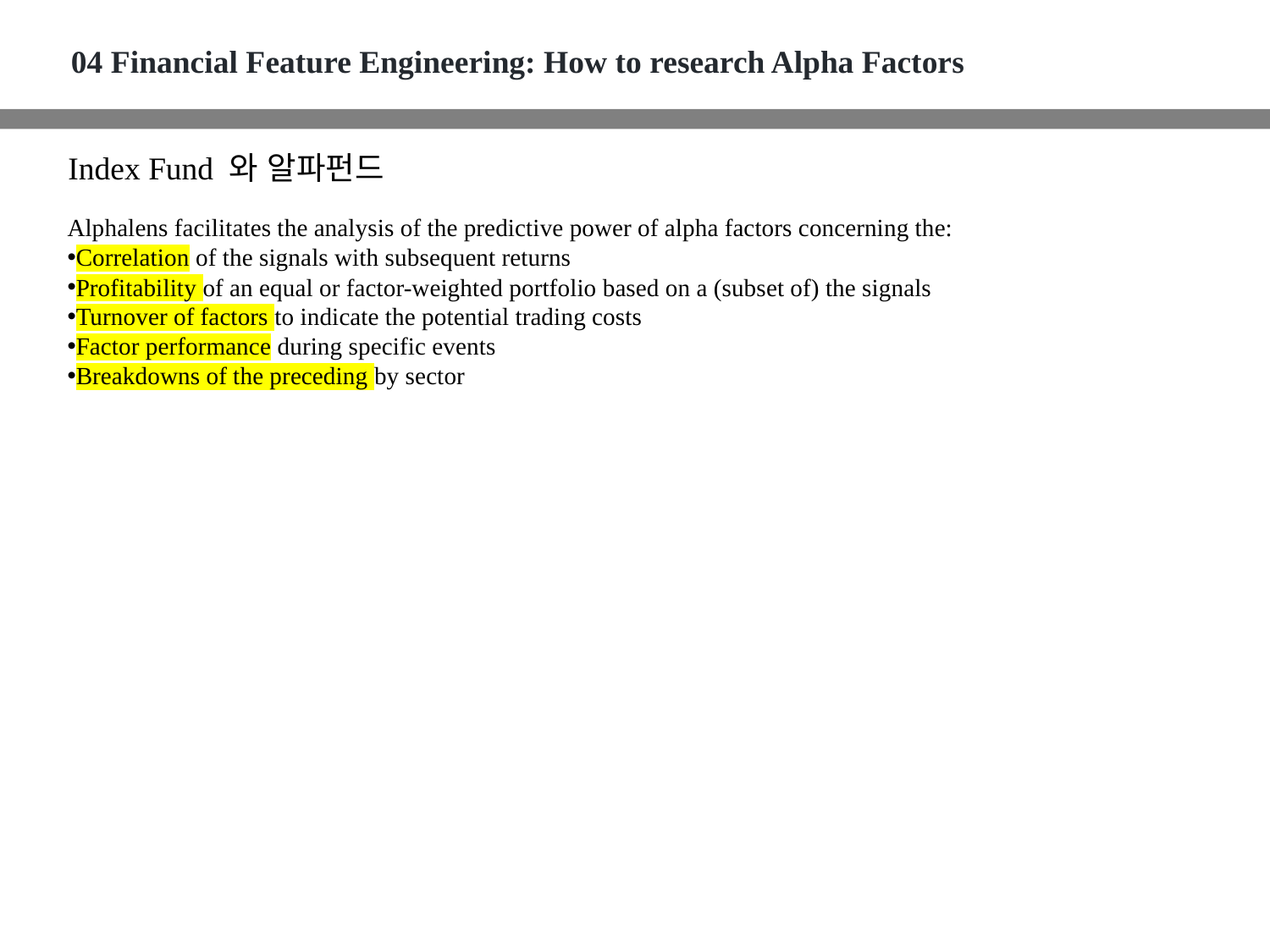

04 Financial Feature Engineering: How to research Alpha Factors

Index Fund 와 알파펀드
Alphalens facilitates the analysis of the predictive power of alpha factors concerning the:
Correlation of the signals with subsequent returns
Profitability of an equal or factor-weighted portfolio based on a (subset of) the signals
Turnover of factors to indicate the potential trading costs
Factor performance during specific events
Breakdowns of the preceding by sector